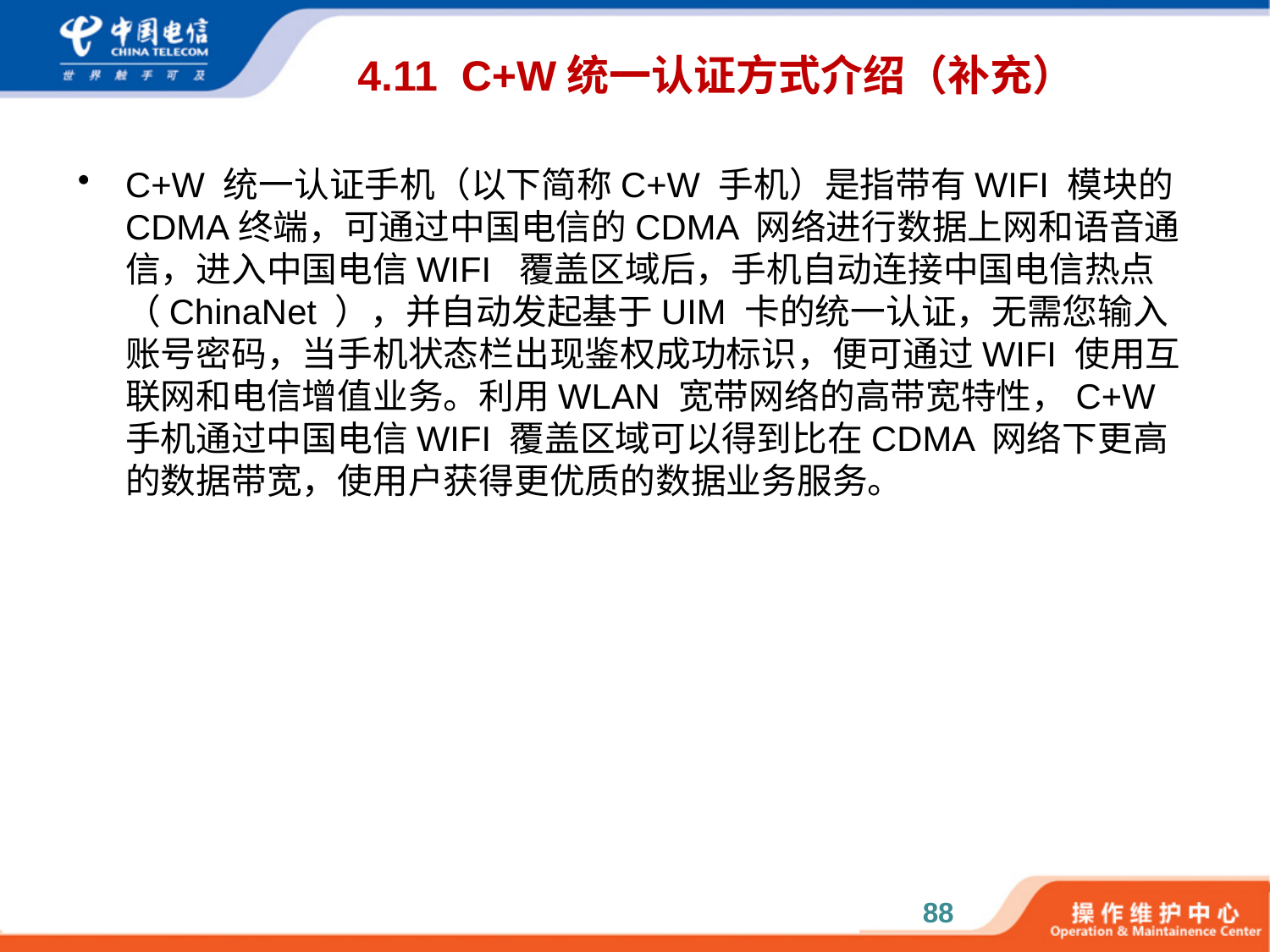

# 4.11  C+W统一认证方式介绍（补充）
C+W 统一认证手机（以下简称C+W 手机）是指带有WIFI 模块的CDMA终端，可通过中国电信的CDMA 网络进行数据上网和语音通信，进入中国电信WIFI  覆盖区域后，手机自动连接中国电信热点（ChinaNet ），并自动发起基于UIM 卡的统一认证，无需您输入账号密码，当手机状态栏出现鉴权成功标识，便可通过WIFI 使用互联网和电信增值业务。利用WLAN 宽带网络的高带宽特性，C+W 手机通过中国电信WIFI 覆盖区域可以得到比在CDMA 网络下更高的数据带宽，使用户获得更优质的数据业务服务。